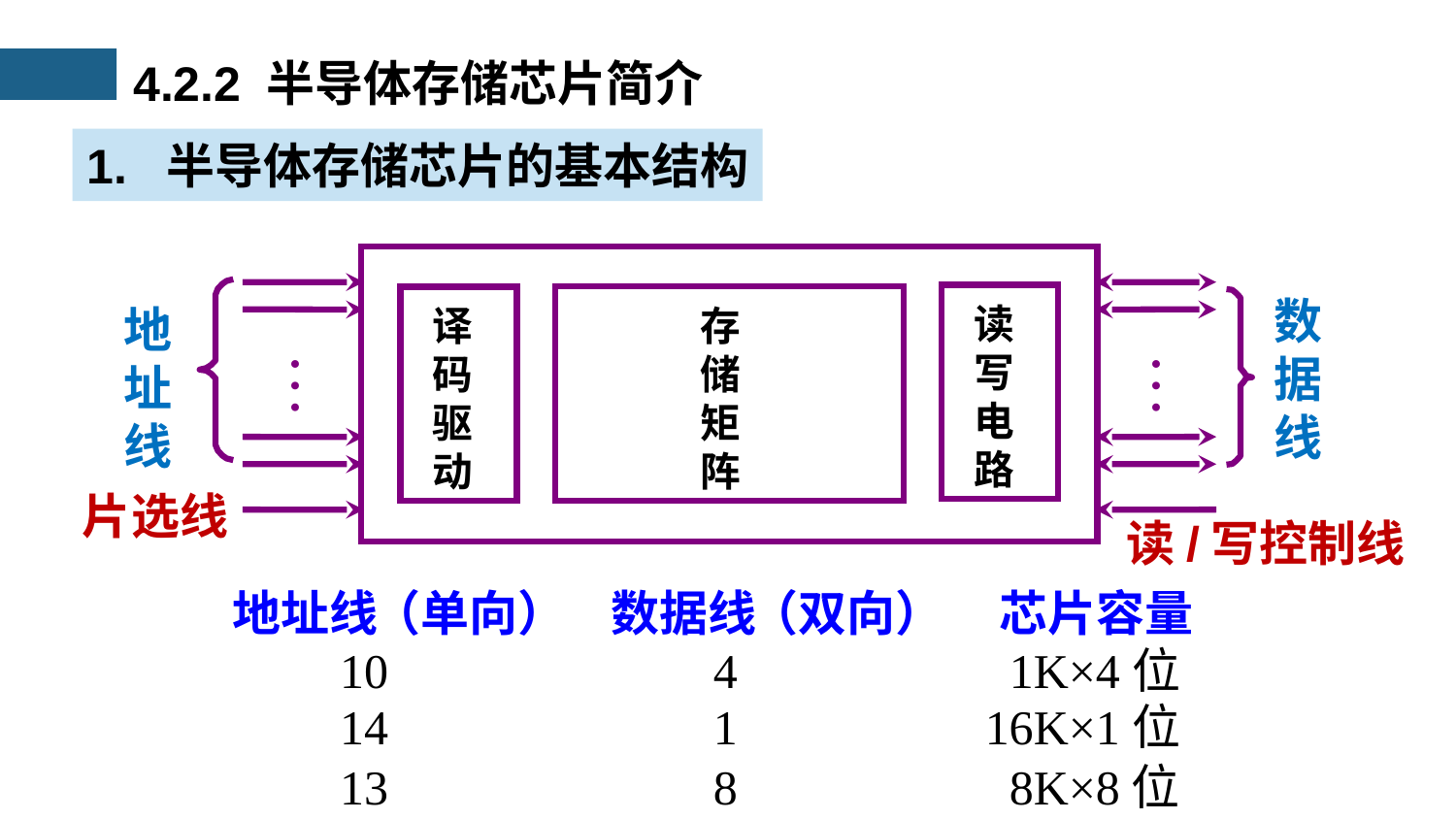

4.2.2 半导体存储芯片简介
1.  半导体存储芯片的基本结构

读
写
电
路
存
储
矩
阵
译
码
驱
动

地
址
线

…

数
据
线

…

片选线

读/写控制线

地址线
（单向）
数据线
（双向）
芯片容量
10
4
1K×4位
14
1
16K×1位
13
8
8K×8位